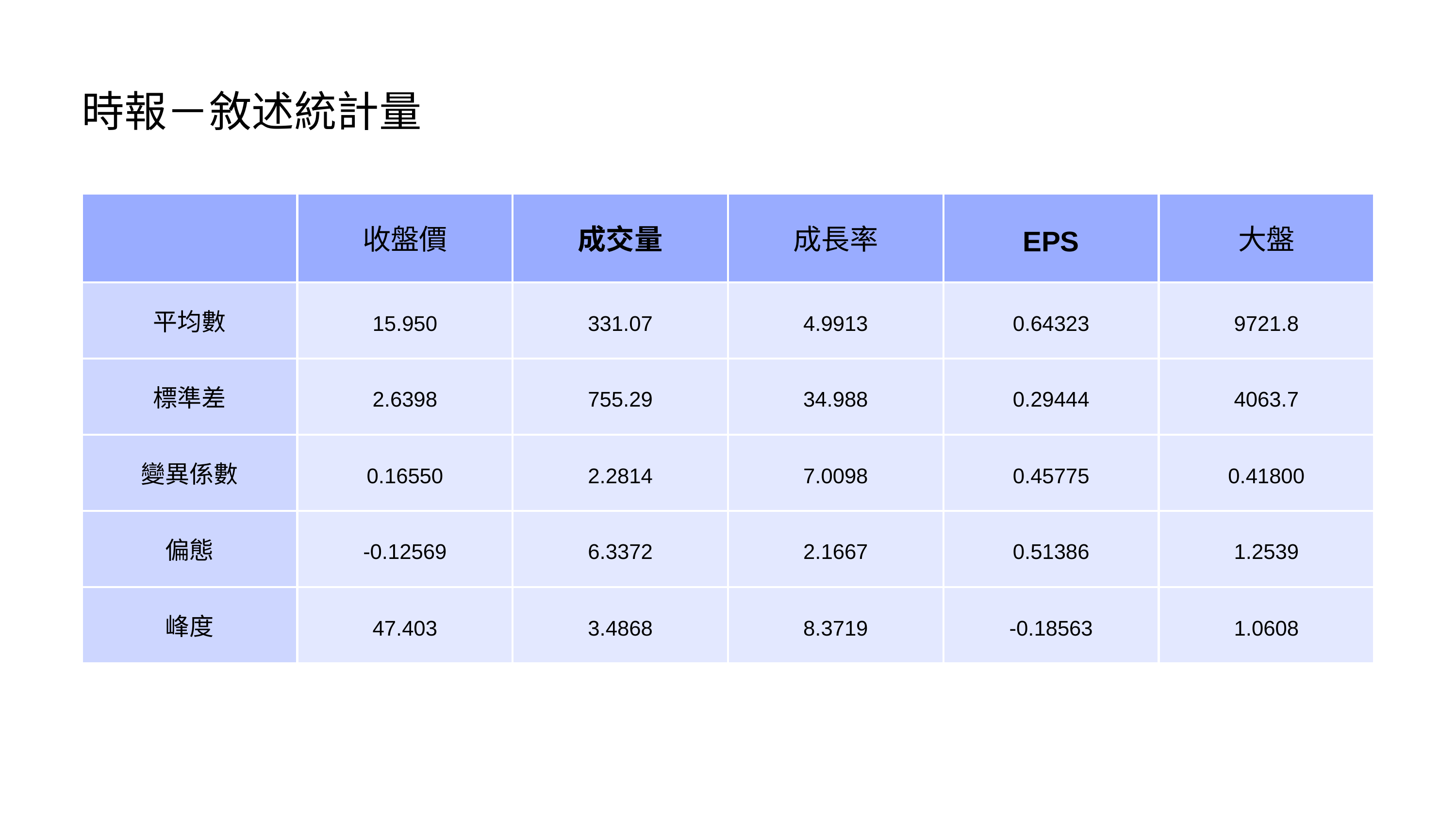

時報－敘述統計量
|  | 收盤價 | 成交量 | 成長率 | EPS | 大盤 |
| --- | --- | --- | --- | --- | --- |
| 平均數 | 15.950 | 331.07 | 4.9913 | 0.64323 | 9721.8 |
| 標準差 | 2.6398 | 755.29 | 34.988 | 0.29444 | 4063.7 |
| 變異係數 | 0.16550 | 2.2814 | 7.0098 | 0.45775 | 0.41800 |
| 偏態 | -0.12569 | 6.3372 | 2.1667 | 0.51386 | 1.2539 |
| 峰度 | 47.403 | 3.4868 | 8.3719 | -0.18563 | 1.0608 |